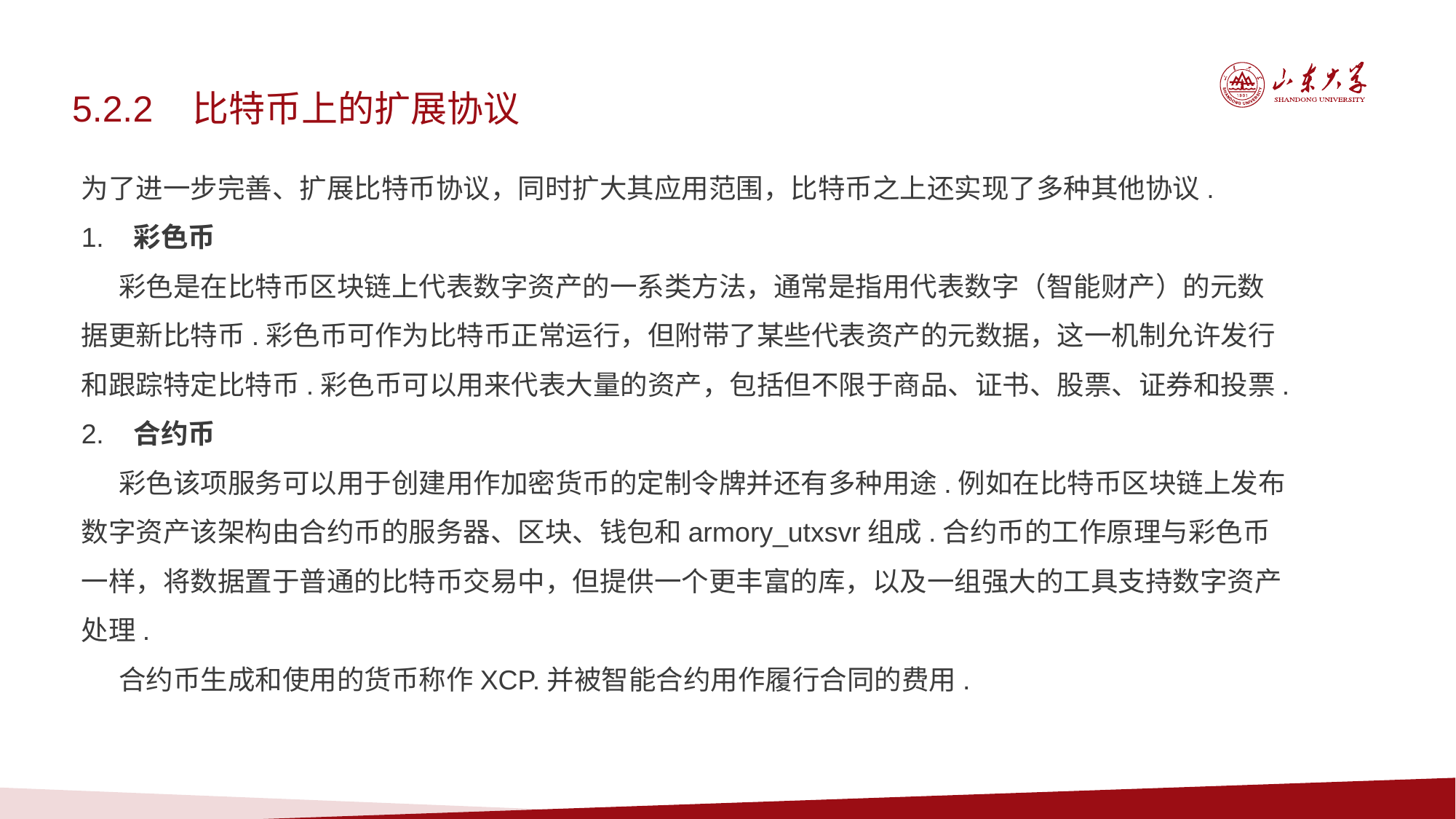

5.2.2   比特币上的扩展协议
为了进一步完善、扩展比特币协议，同时扩大其应用范围，比特币之上还实现了多种其他协议.
1.   彩色币
     彩色是在比特币区块链上代表数字资产的一系类方法，通常是指用代表数字（智能财产）的元数据更新比特币.彩色币可作为比特币正常运行，但附带了某些代表资产的元数据，这一机制允许发行和跟踪特定比特币.彩色币可以用来代表大量的资产，包括但不限于商品、证书、股票、证券和投票.
2.   合约币
     彩色该项服务可以用于创建用作加密货币的定制令牌并还有多种用途.例如在比特币区块链上发布数字资产该架构由合约币的服务器、区块、钱包和armory_utxsvr组成.合约币的工作原理与彩色币一样，将数据置于普通的比特币交易中，但提供一个更丰富的库，以及一组强大的工具支持数字资产处理.
     合约币生成和使用的货币称作XCP.并被智能合约用作履行合同的费用.